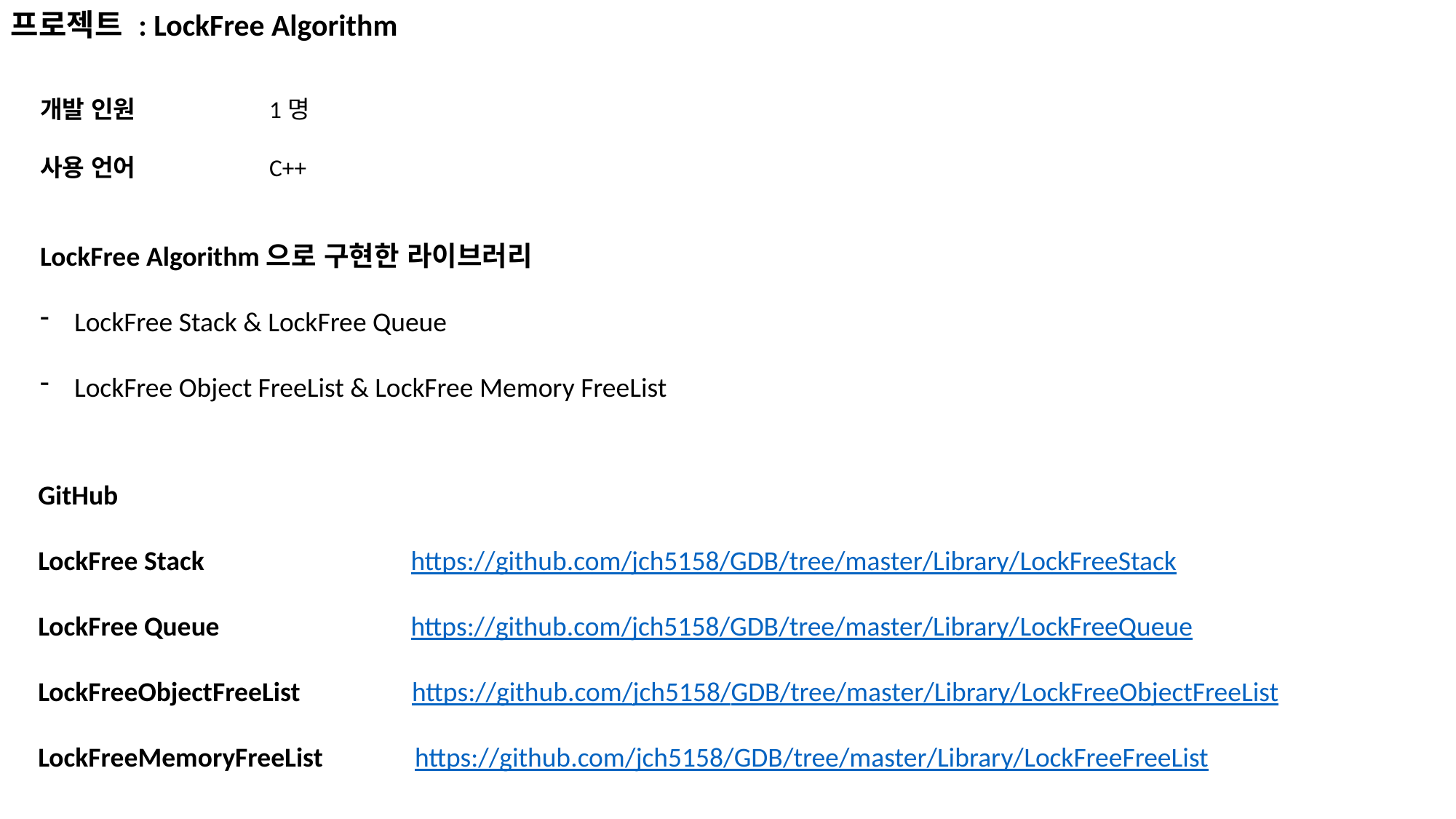

프로젝트 : LockFree Algorithm
개발 인원                   1명

사용 언어                   C++
LockFree Algorithm으로 구현한 라이브러리

LockFree Stack & LockFree Queue
LockFree Object FreeList & LockFree Memory FreeList
GitHub

LockFree Stack	                         https://github.com/jch5158/GDB/tree/master/Library/LockFreeStack

LockFree Queue	                         https://github.com/jch5158/GDB/tree/master/Library/LockFreeQueue

LockFreeObjectFreeList                  https://github.com/jch5158/GDB/tree/master/Library/LockFreeObjectFreeList

LockFreeMemoryFreeList 	        https://github.com/jch5158/GDB/tree/master/Library/LockFreeFreeList